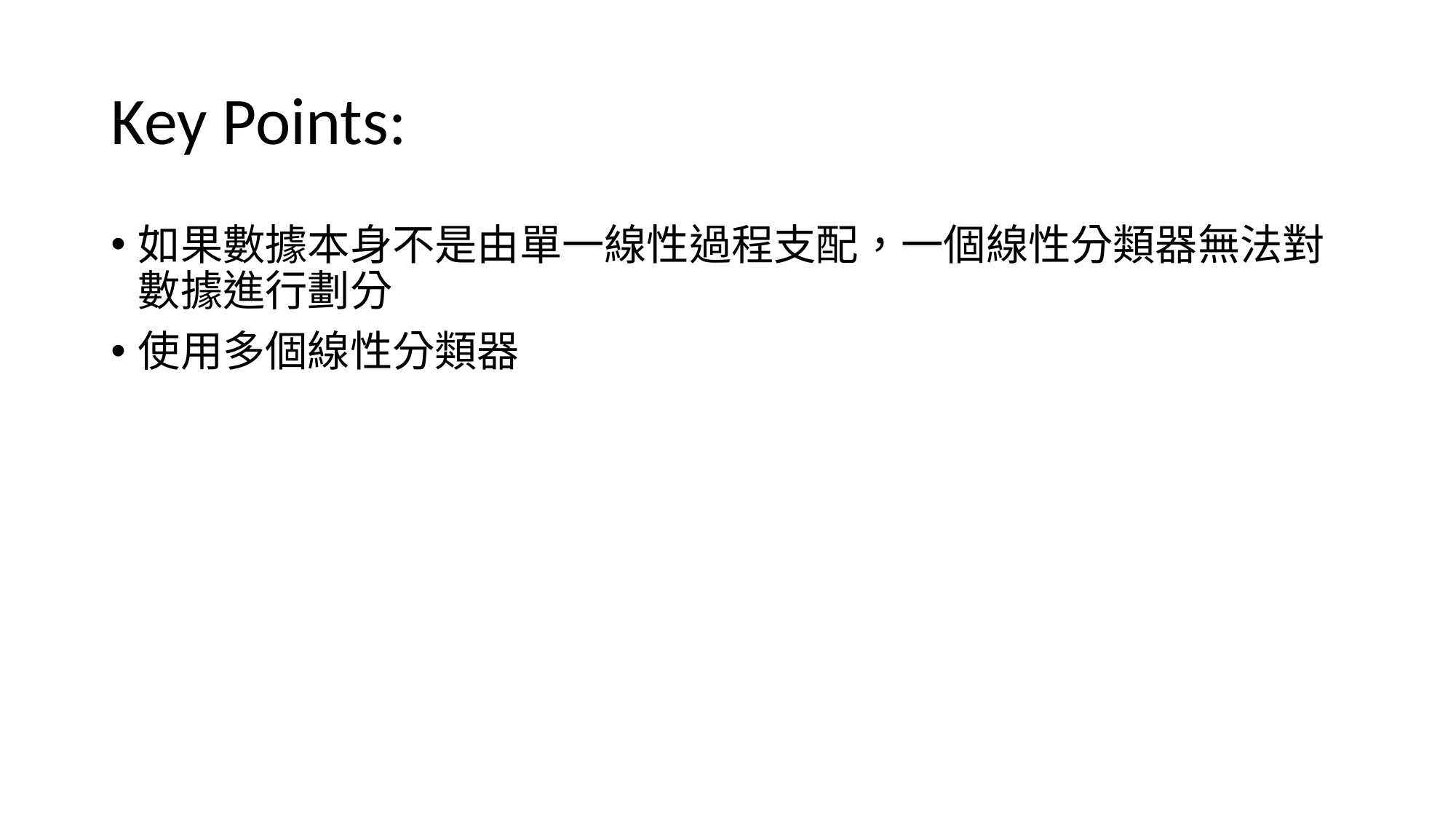

# Key Points:
如果數據本身不是由單一線性過程支配，一個線性分類器無法對數據進行劃分
使用多個線性分類器